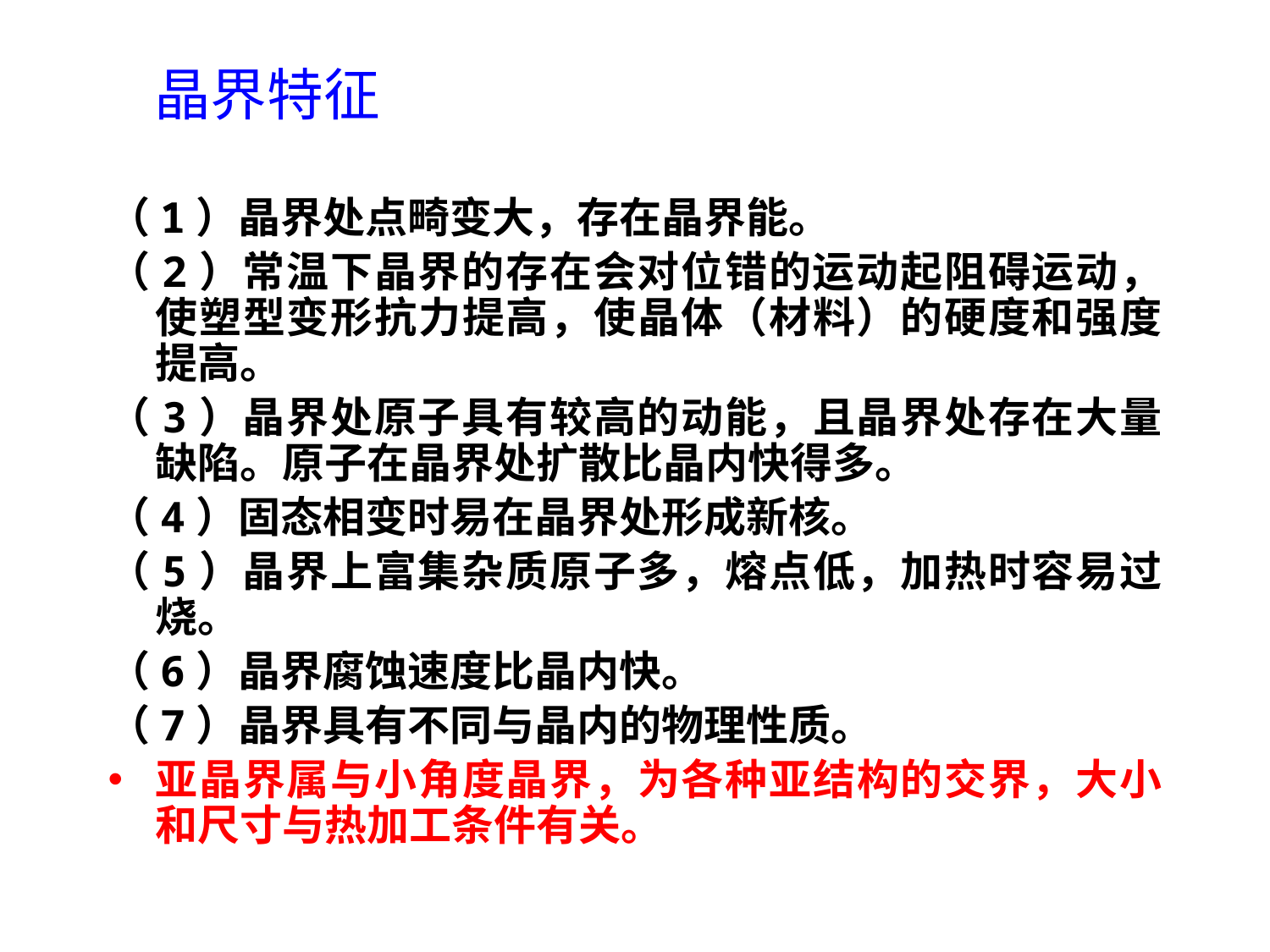

# 晶界特征
（1）晶界处点畸变大，存在晶界能。
（2）常温下晶界的存在会对位错的运动起阻碍运动，使塑型变形抗力提高，使晶体（材料）的硬度和强度提高。
（3）晶界处原子具有较高的动能，且晶界处存在大量缺陷。原子在晶界处扩散比晶内快得多。
（4）固态相变时易在晶界处形成新核。
（5）晶界上富集杂质原子多，熔点低，加热时容易过烧。
（6）晶界腐蚀速度比晶内快。
（7）晶界具有不同与晶内的物理性质。
亚晶界属与小角度晶界，为各种亚结构的交界，大小和尺寸与热加工条件有关。